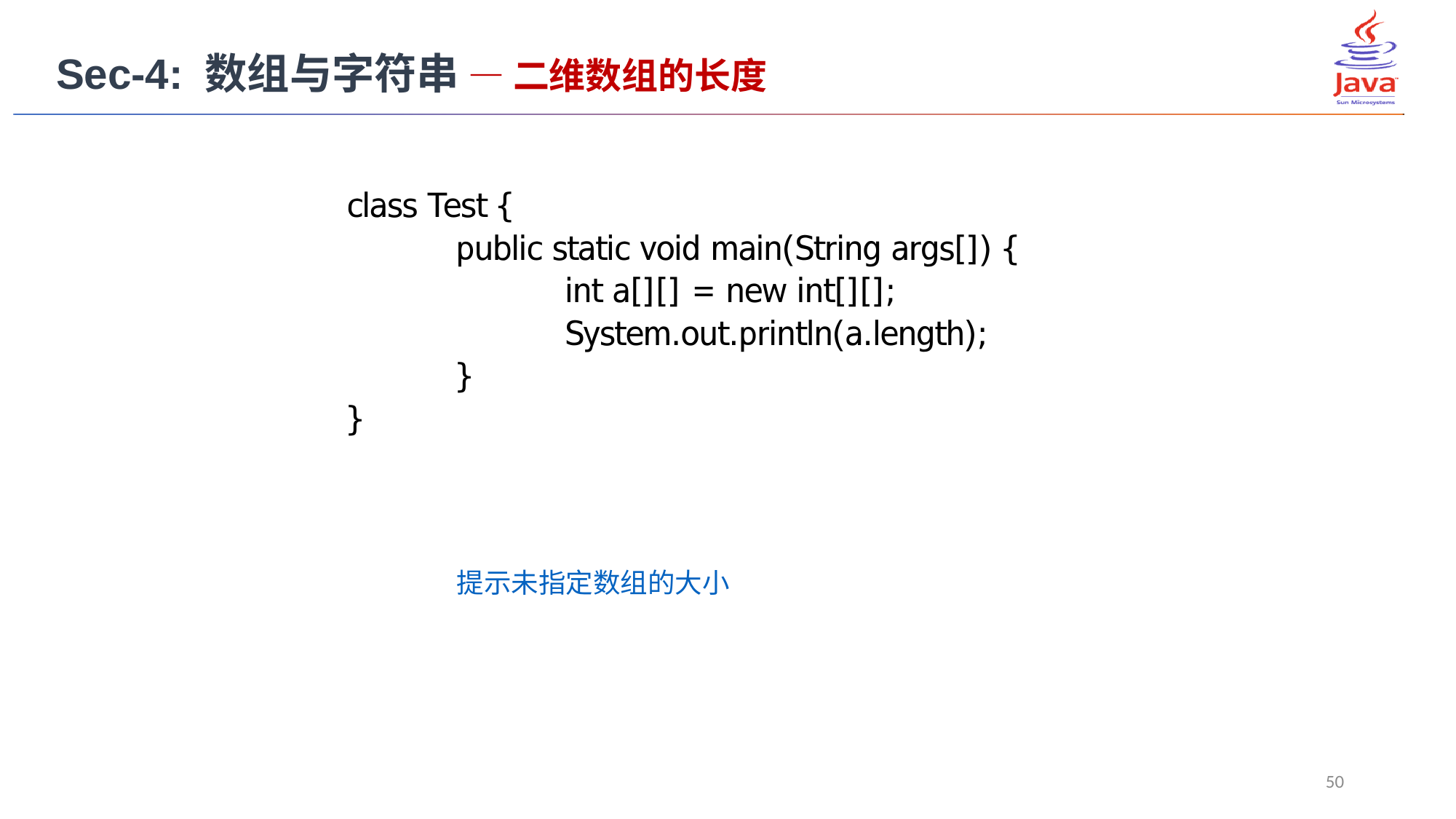

Sec-4: 数组与字符串 — 二维数组的长度
	class Test {
		public static void main(String args[]) {
			int a[][] = new int[][];
			System.out.println(a.length);
		}
	}

	提示未指定数组的大小
50